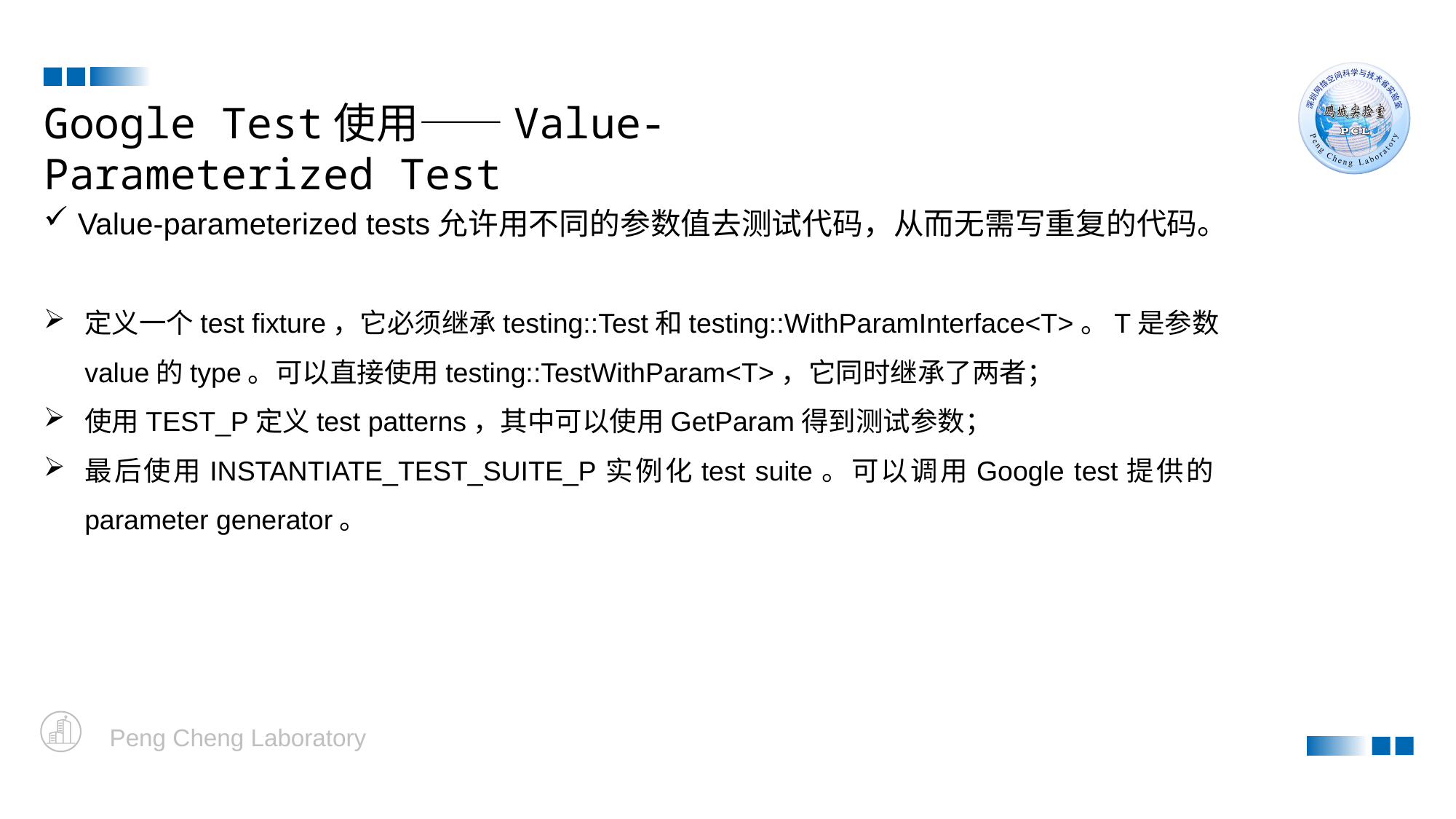

Google Test使用——Value-Parameterized Test
Value-parameterized tests允许用不同的参数值去测试代码，从而无需写重复的代码。

定义一个test fixture，它必须继承testing::Test和testing::WithParamInterface<T>。T是参数value的type。可以直接使用testing::TestWithParam<T>，它同时继承了两者；
使用TEST_P定义test patterns，其中可以使用GetParam得到测试参数；
最后使用INSTANTIATE_TEST_SUITE_P实例化test suite。可以调用Google test提供的parameter generator。